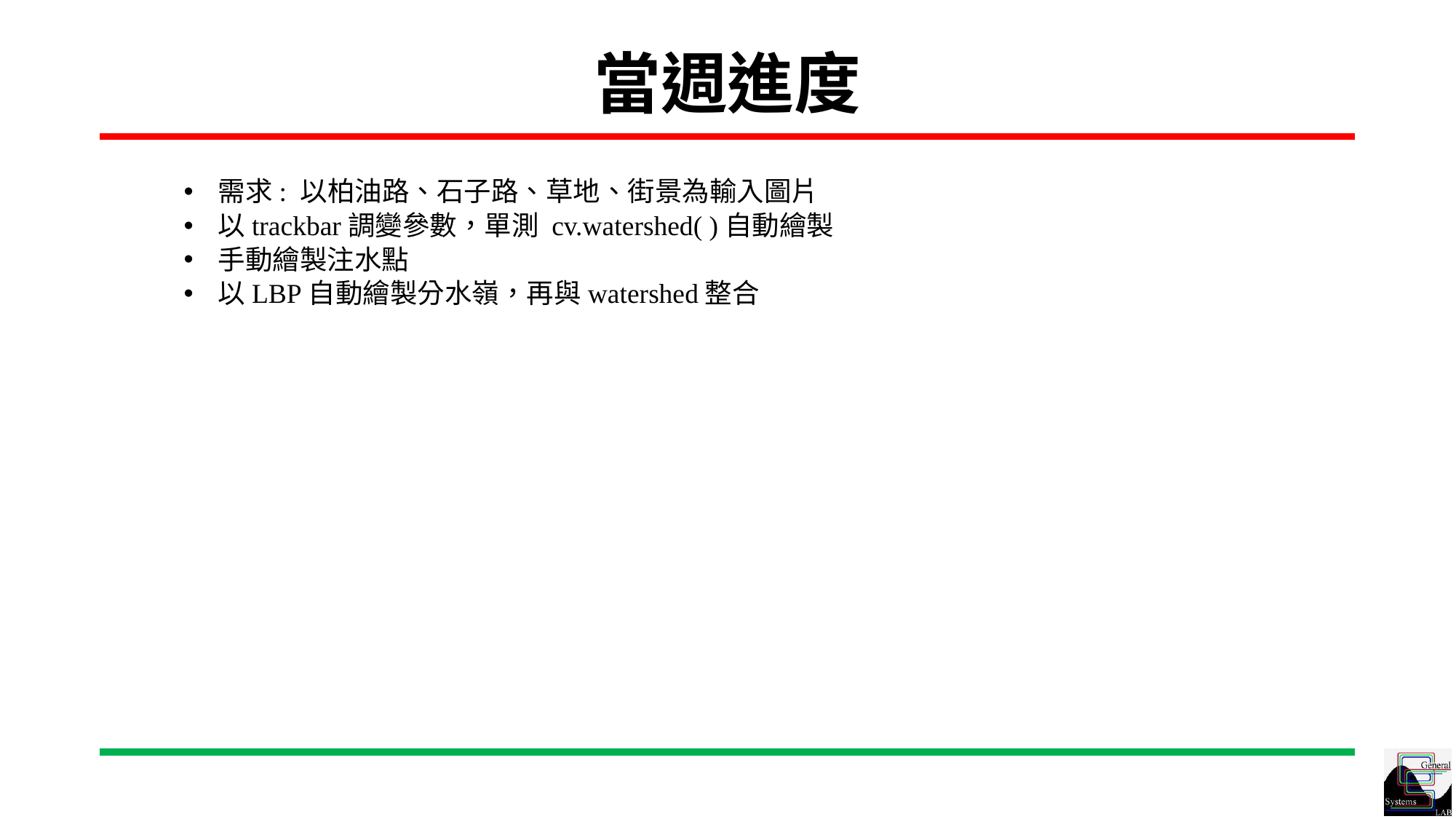

# 當週進度
需求: 以柏油路、石子路、草地、街景為輸入圖片
以trackbar調變參數，單測 cv.watershed( )自動繪製
手動繪製注水點
以LBP自動繪製分水嶺，再與watershed整合